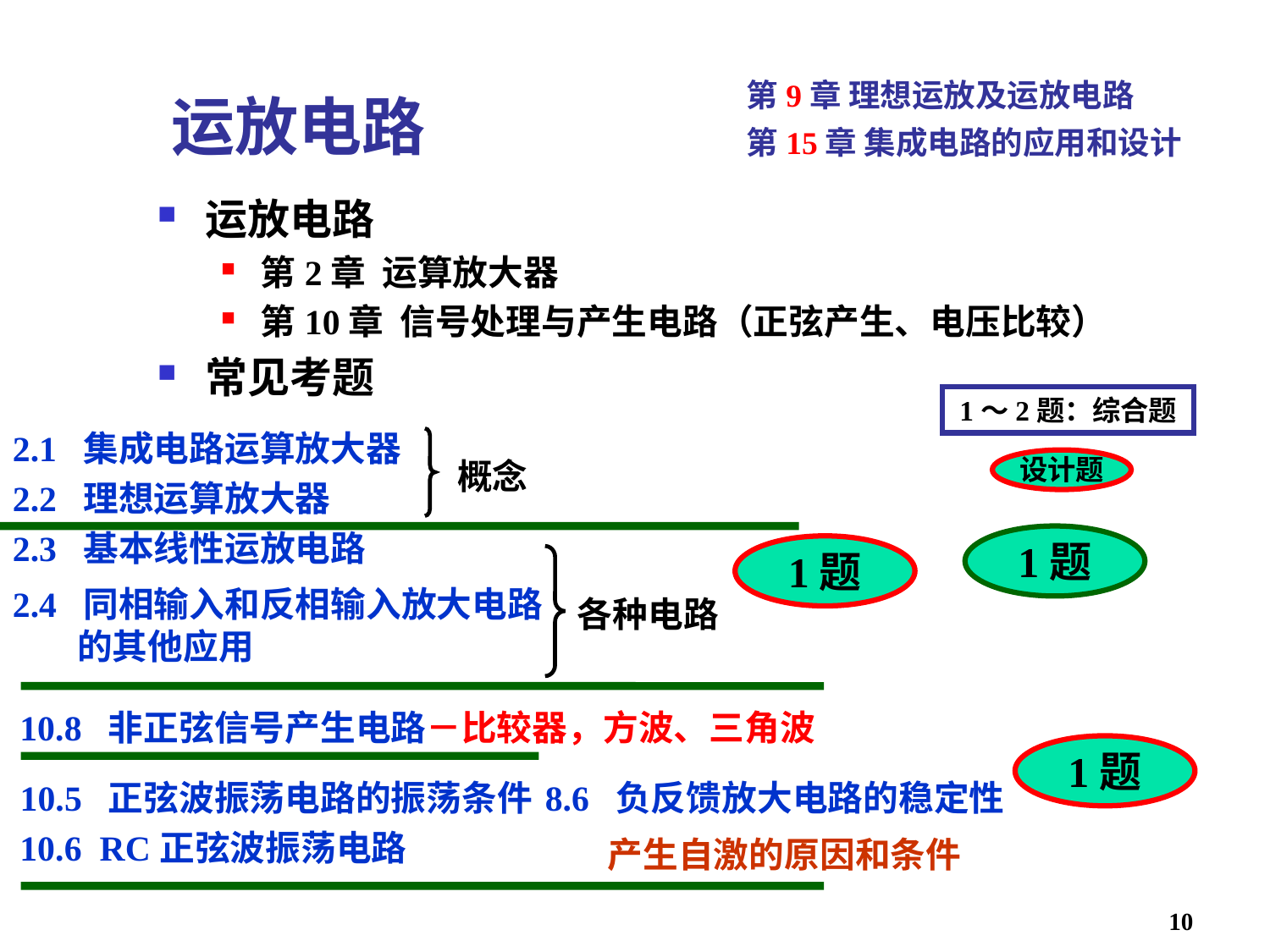

# 运放电路
第9章 理想运放及运放电路
第15章 集成电路的应用和设计
运放电路
第2章  运算放大器
第10章  信号处理与产生电路（正弦产生、电压比较）
常见考题
1～2题：综合题
2.1  集成电路运算放大器

设计题

概念
2.2  理想运算放大器
2.3  基本线性运放电路

1题

1题

2.4  同相输入和反相输入放大电路
       的其他应用
各种电路

10.8  非正弦信号产生电路－比较器，方波、三角波

1题

10.5  正弦波振荡电路的振荡条件
8.6  负反馈放大电路的稳定性
产生自激的原因和条件
10.6  RC正弦波振荡电路
10